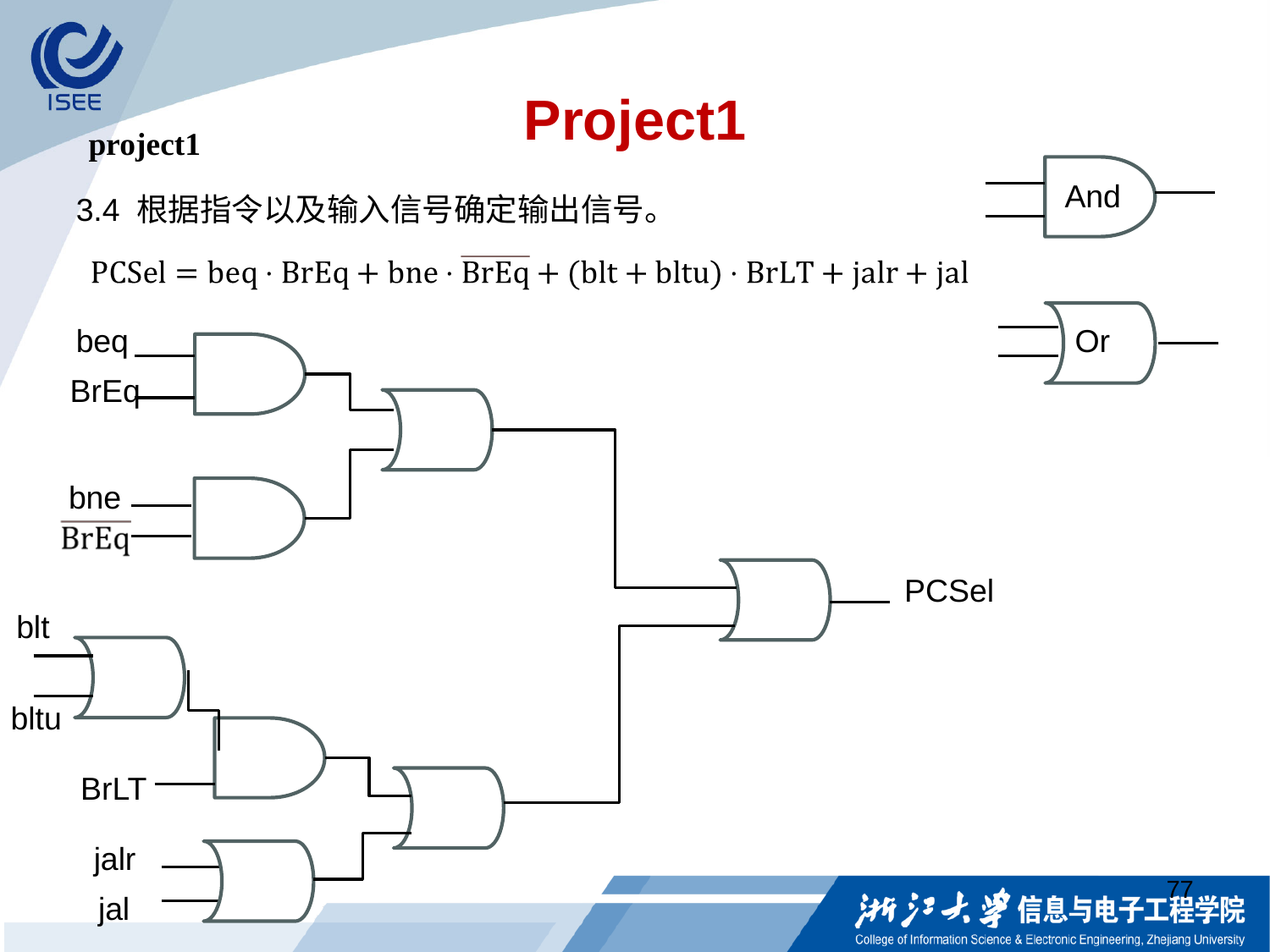

# Project1
project1

And
3.4 根据指令以及输入信号确定输出信号。

beq
Or

BrEq

bne

PCSel
blt

bltu

BrLT

jalr

77
jal